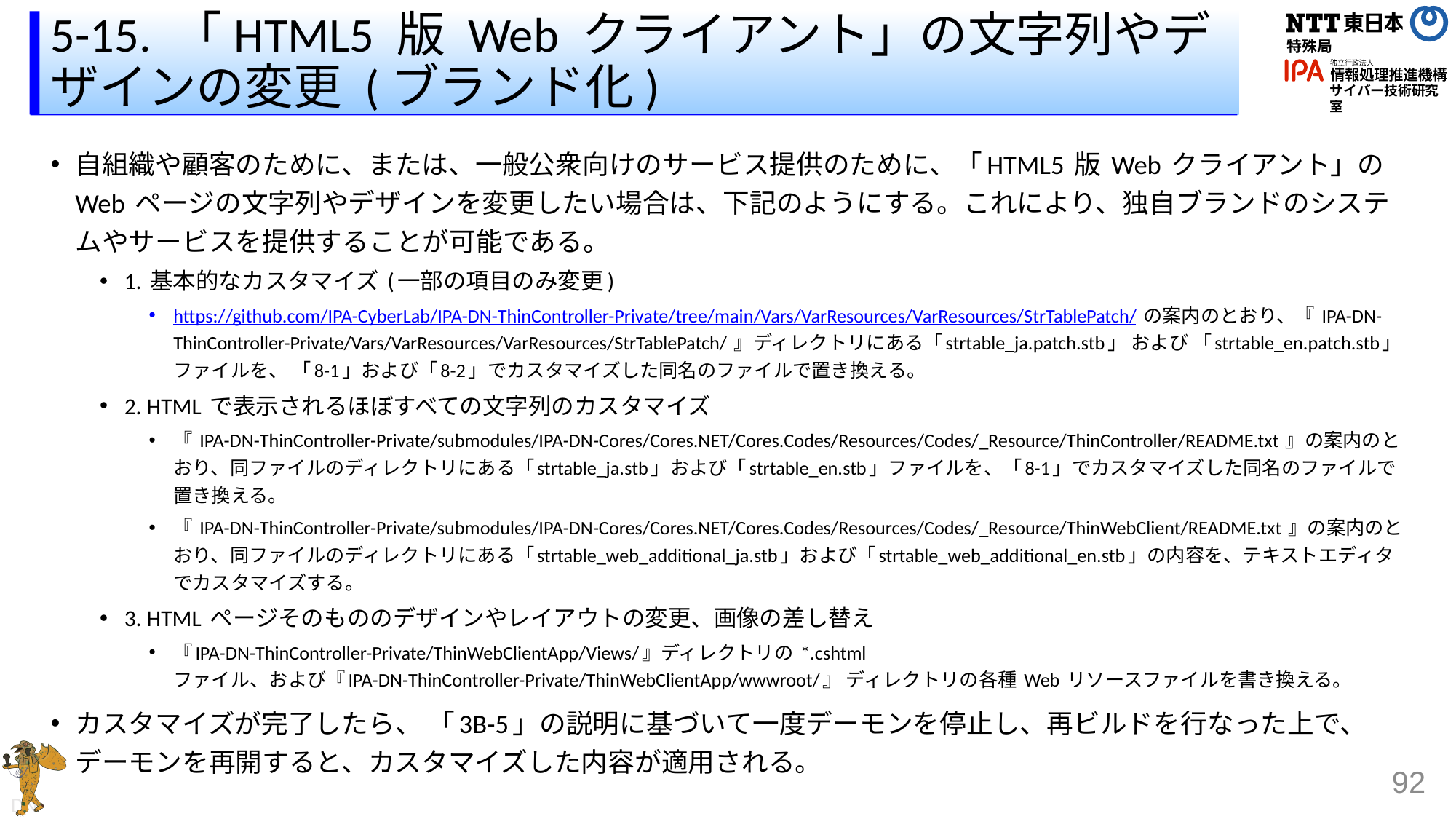

# 5-15. 「HTML5 版 Web クライアント」の文字列やデザインの変更 (ブランド化)
自組織や顧客のために、または、一般公衆向けのサービス提供のために、「HTML5 版 Web クライアント」の Web ページの文字列やデザインを変更したい場合は、下記のようにする。これにより、独自ブランドのシステムやサービスを提供することが可能である。
1. 基本的なカスタマイズ (一部の項目のみ変更)
https://github.com/IPA-CyberLab/IPA-DN-ThinController-Private/tree/main/Vars/VarResources/VarResources/StrTablePatch/ の案内のとおり、『 IPA-DN-ThinController-Private/Vars/VarResources/VarResources/StrTablePatch/ 』ディレクトリにある「strtable_ja.patch.stb」 および 「strtable_en.patch.stb」 ファイルを、 「8-1」および「8-2」でカスタマイズした同名のファイルで置き換える。
2. HTML で表示されるほぼすべての文字列のカスタマイズ
『 IPA-DN-ThinController-Private/submodules/IPA-DN-Cores/Cores.NET/Cores.Codes/Resources/Codes/_Resource/ThinController/README.txt 』の案内のとおり、同ファイルのディレクトリにある「strtable_ja.stb」および「strtable_en.stb」ファイルを、「8-1」でカスタマイズした同名のファイルで置き換える。
『 IPA-DN-ThinController-Private/submodules/IPA-DN-Cores/Cores.NET/Cores.Codes/Resources/Codes/_Resource/ThinWebClient/README.txt 』の案内のとおり、同ファイルのディレクトリにある「strtable_web_additional_ja.stb」および「strtable_web_additional_en.stb」の内容を、テキストエディタでカスタマイズする。
3. HTML ページそのもののデザインやレイアウトの変更、画像の差し替え
『IPA-DN-ThinController-Private/ThinWebClientApp/Views/』ディレクトリの *.cshtml ファイル、および『IPA-DN-ThinController-Private/ThinWebClientApp/wwwroot/』 ディレクトリの各種 Web リソースファイルを書き換える。
カスタマイズが完了したら、 「3B-5」の説明に基づいて一度デーモンを停止し、再ビルドを行なった上で、デーモンを再開すると、カスタマイズした内容が適用される。

92